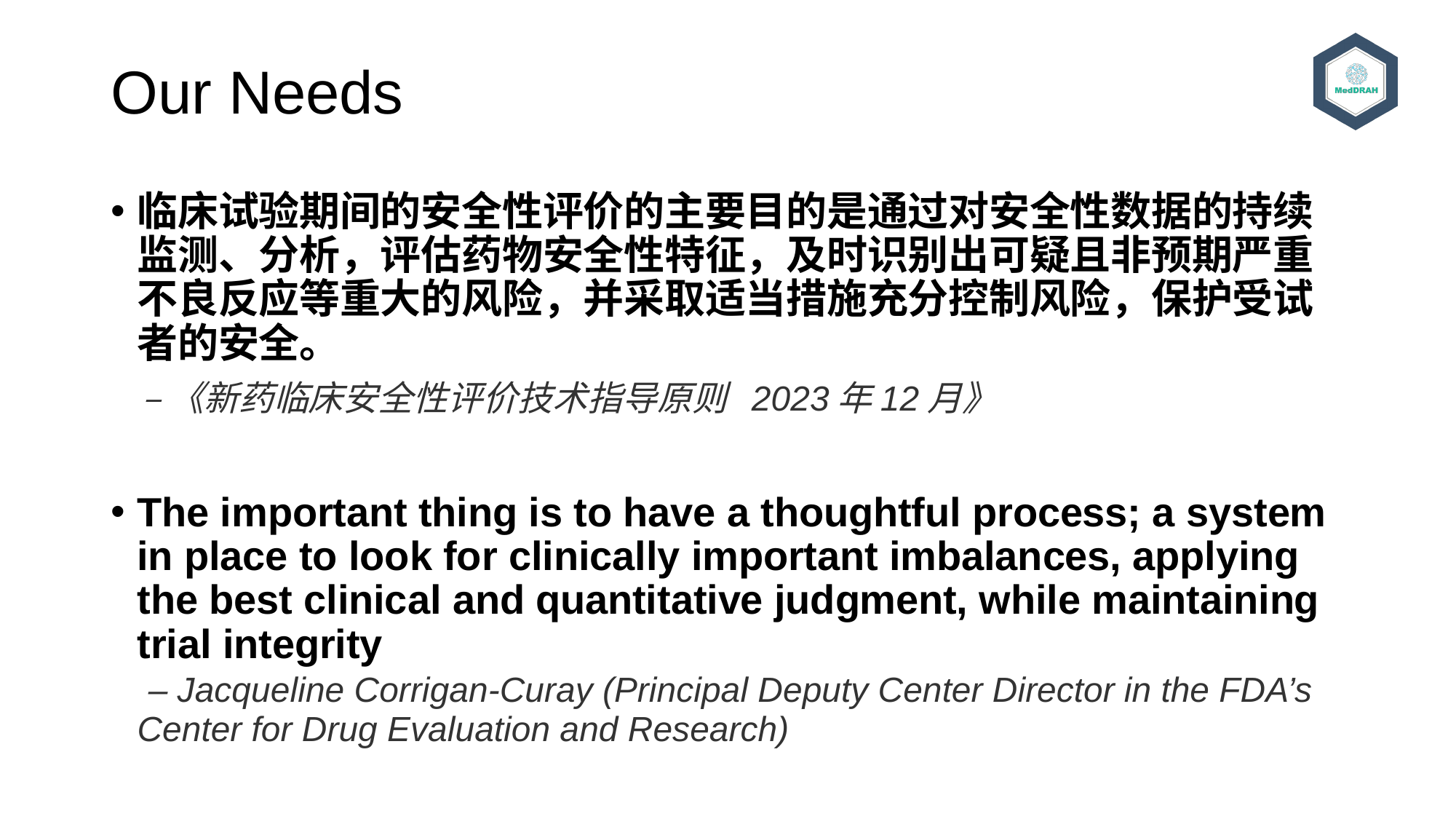

# Our Needs
临床试验期间的安全性评价的主要目的是通过对安全性数据的持续监测、分析，评估药物安全性特征，及时识别出可疑且非预期严重不良反应等重大的风险，并采取适当措施充分控制风险，保护受试者的安全。
    –《新药临床安全性评价技术指导原则  2023年12月》

The important thing is to have a thoughtful process; a system in place to look for clinically important imbalances, applying the best clinical and quantitative judgment, while maintaining trial integrity
 – Jacqueline Corrigan-Curay (Principal Deputy Center Director in the FDA’s Center for Drug Evaluation and Research)